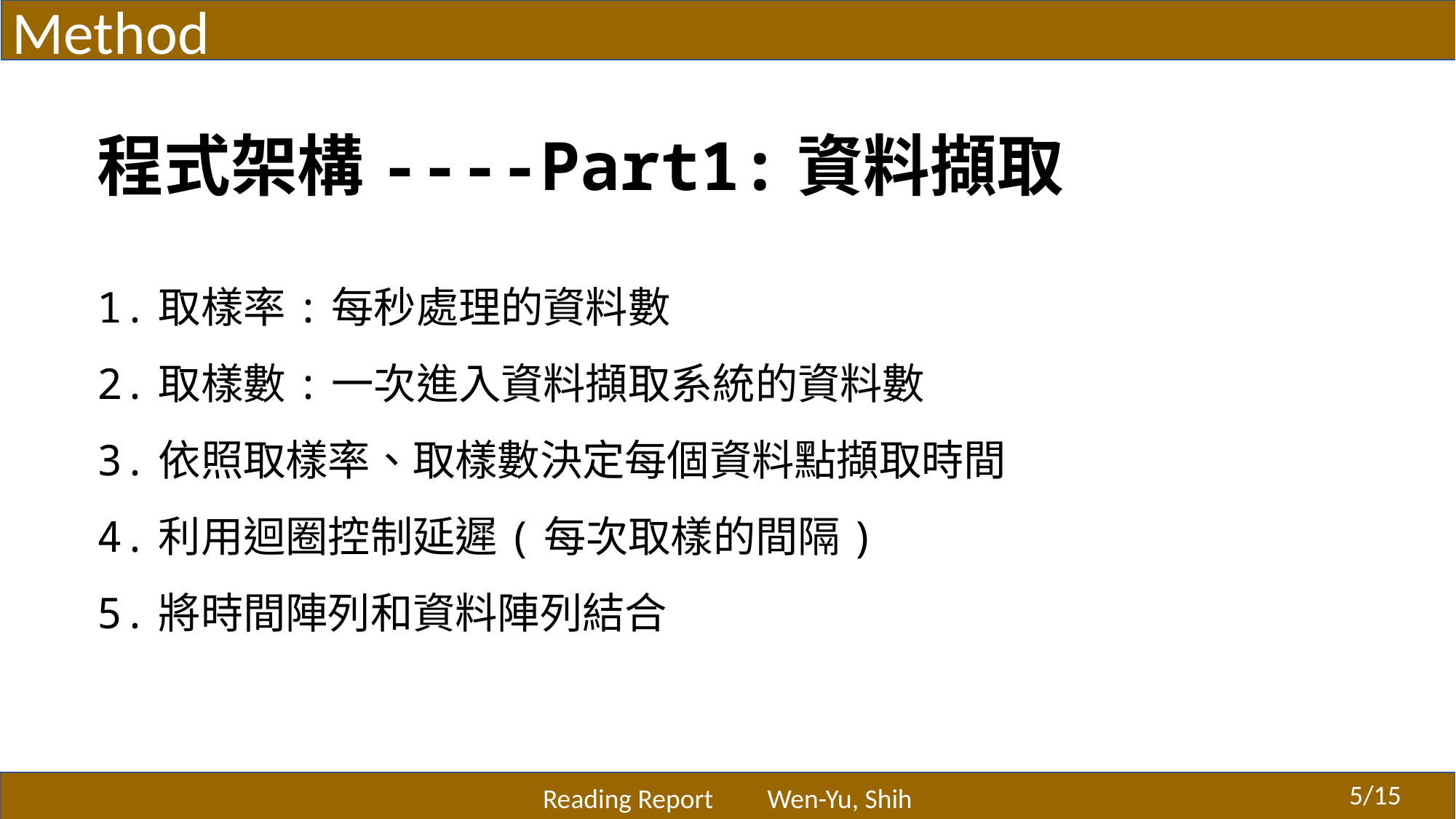

Method
程式架構----Part1:資料擷取

1.取樣率:每秒處理的資料數
2.取樣數:一次進入資料擷取系統的資料數
3.依照取樣率、取樣數決定每個資料點擷取時間
4.利用迴圈控制延遲(每次取樣的間隔)
5.將時間陣列和資料陣列結合

Reading Report	 Wen-Yu, Shih
5/15